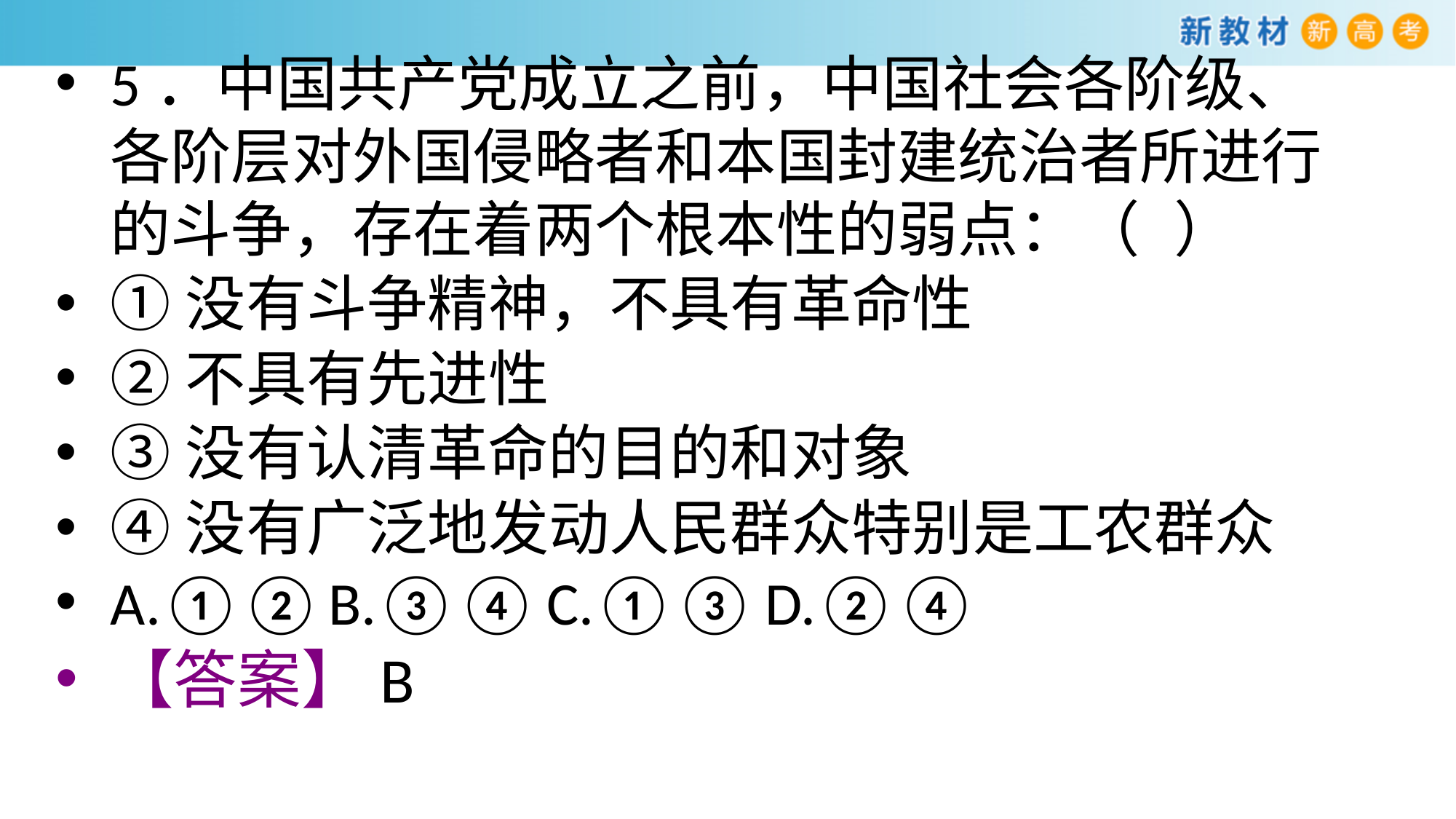

5．中国共产党成立之前，中国社会各阶级、各阶层对外国侵略者和本国封建统治者所进行的斗争，存在着两个根本性的弱点：（  ）
①没有斗争精神，不具有革命性
②不具有先进性
③没有认清革命的目的和对象
④没有广泛地发动人民群众特别是工农群众
A.①②	B.③④	C.①③	D.②④
【答案】B